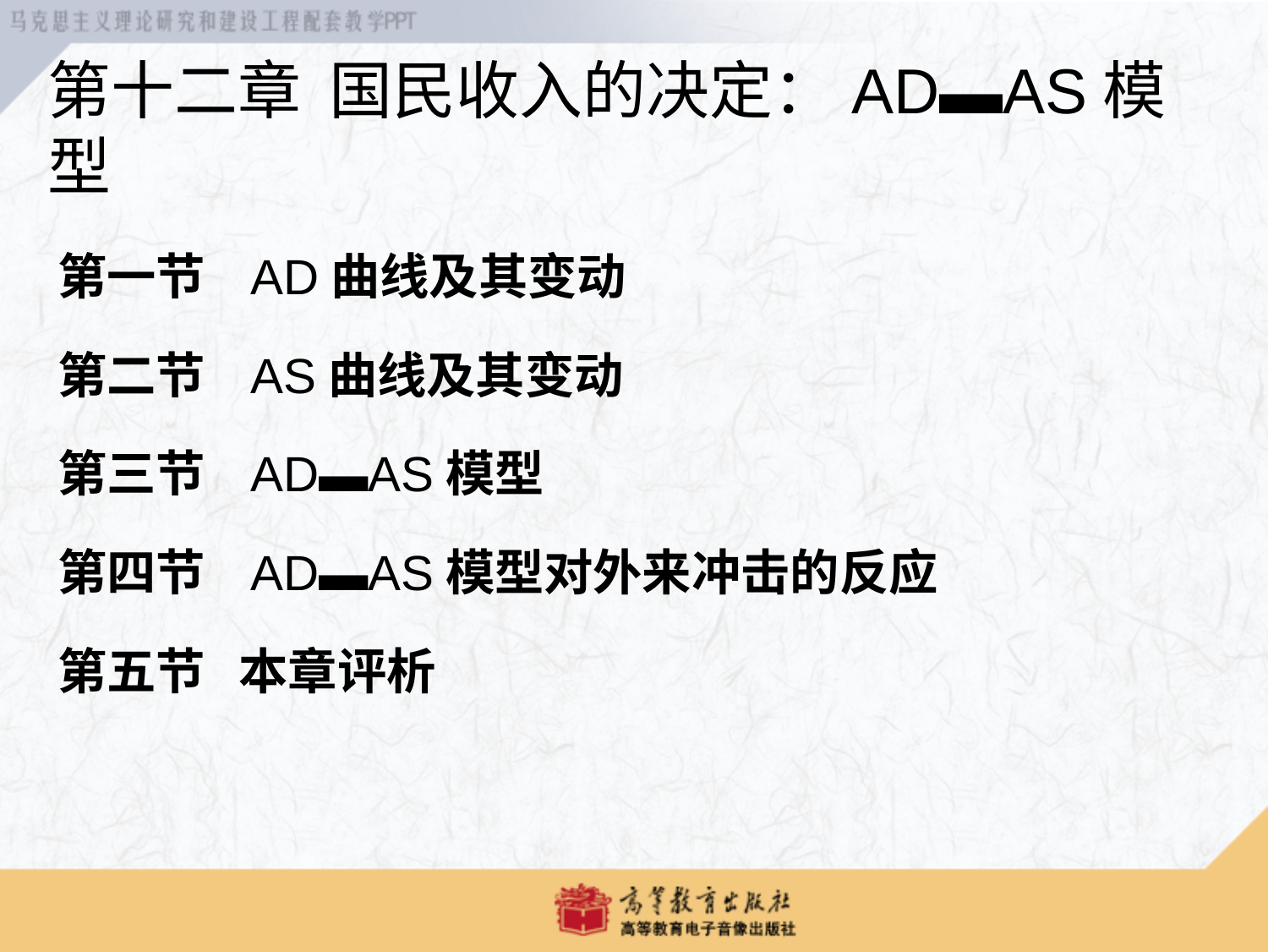

# 第十二章  国民收入的决定：AD▬AS模型
第一节   AD曲线及其变动
第二节   AS曲线及其变动
第三节   AD▬AS模型
第四节   AD▬AS模型对外来冲击的反应
第五节   本章评析